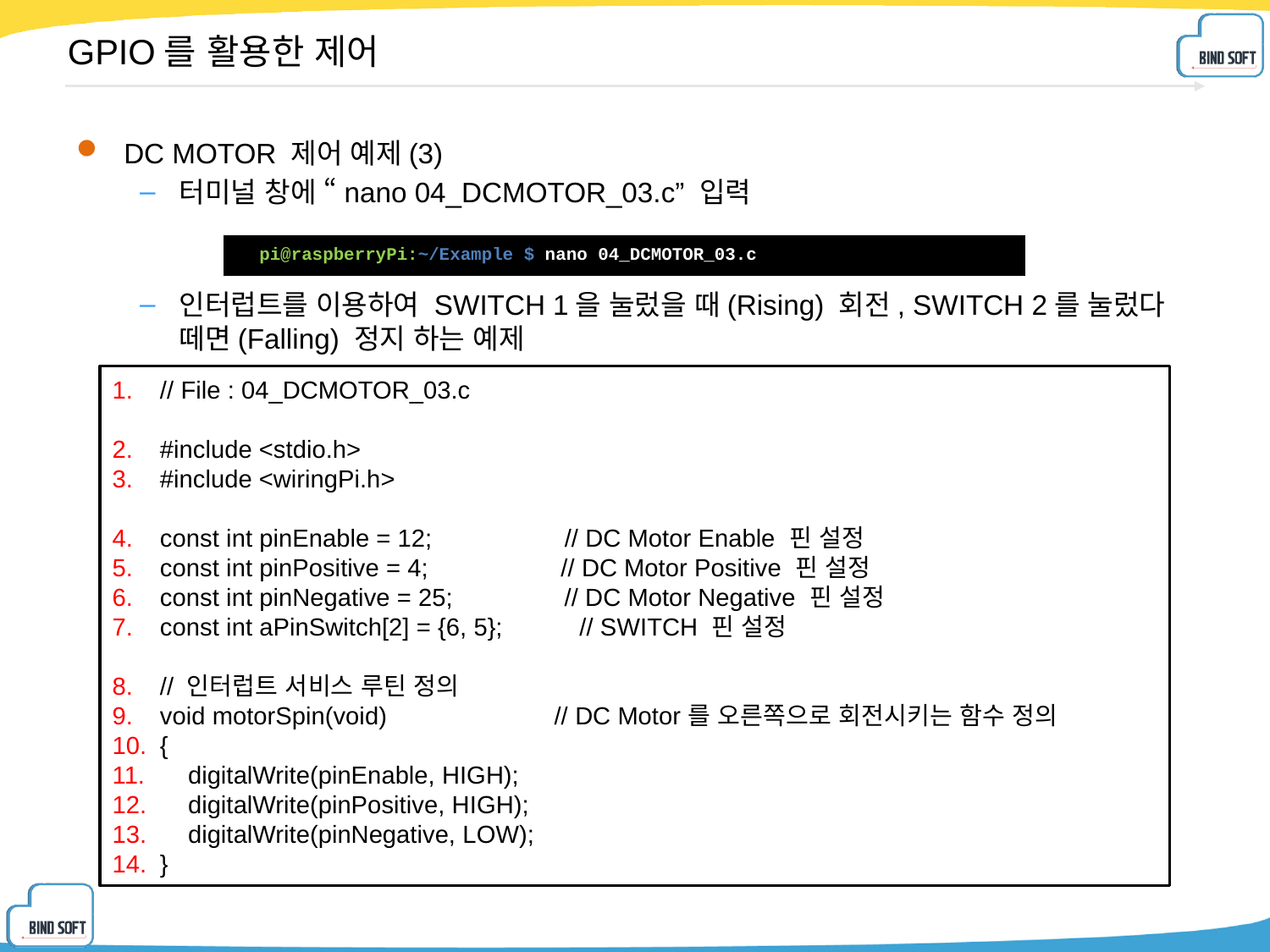

# GPIO를 활용한 제어
DC MOTOR 제어 예제(3)
터미널 창에 “nano 04_DCMOTOR_03.c” 입력

인터럽트를 이용하여 SWITCH 1을 눌렀을 때(Rising) 회전, SWITCH 2를 눌렀다 떼면(Falling) 정지 하는 예제

| pi@raspberryPi:~/Example $ nano 04\_DCMOTOR\_03.c |
| --- |
// File : 04_DCMOTOR_03.c

#include <stdio.h>
#include <wiringPi.h>

const int pinEnable = 12;                   // DC Motor Enable 핀 설정
const int pinPositive = 4;                   // DC Motor Positive 핀 설정
const int pinNegative = 25;                // DC Motor Negative 핀 설정
const int aPinSwitch[2] = {6, 5};           // SWITCH 핀 설정

// 인터럽트 서비스 루틴 정의
void motorSpin(void)                        // DC Motor를 오른쪽으로 회전시키는 함수 정의
{
    digitalWrite(pinEnable, HIGH);
    digitalWrite(pinPositive, HIGH);
    digitalWrite(pinNegative, LOW);
}